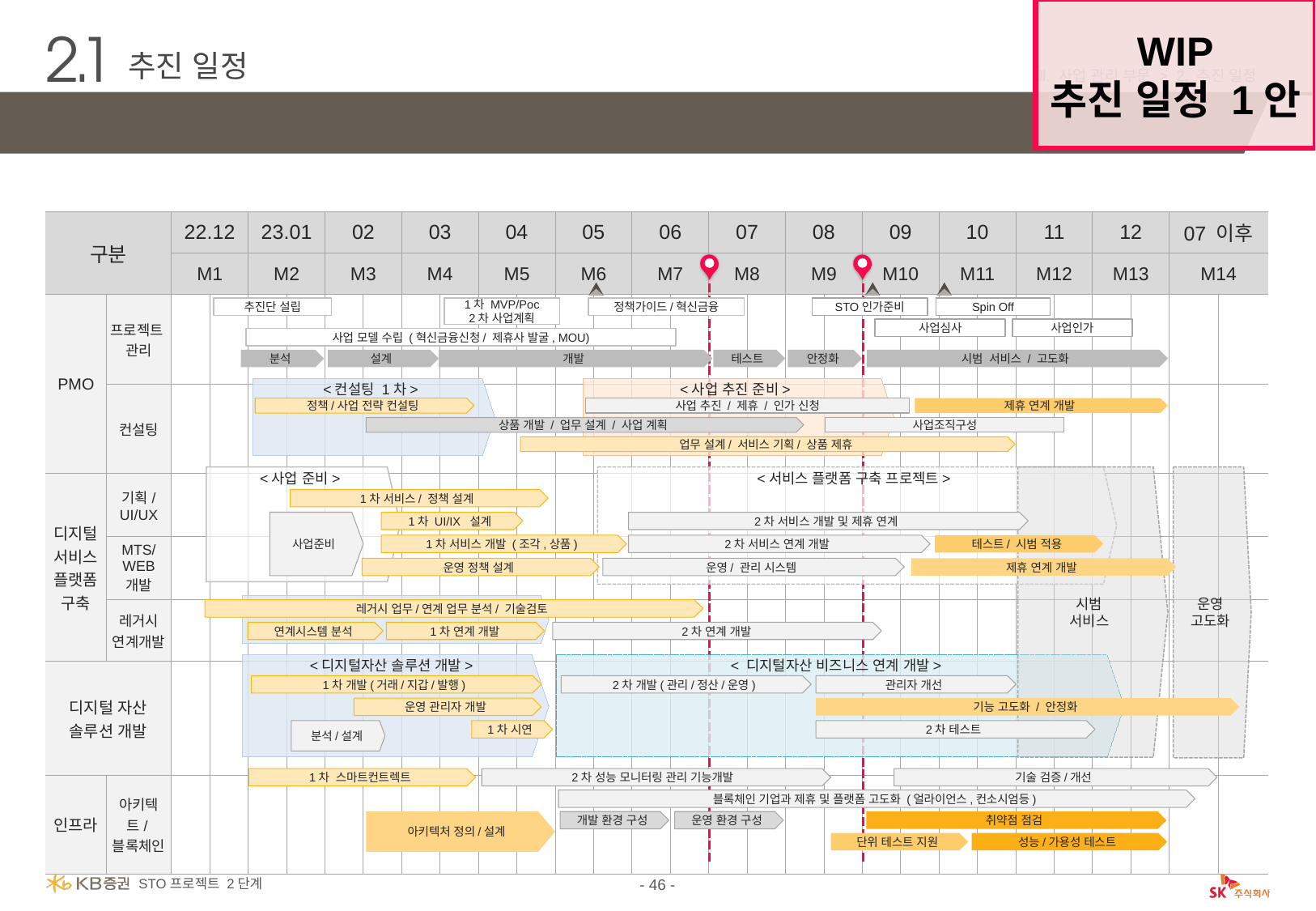

WIP
추진 일정 1안
2.1
추진 일정
Ⅲ. 사업 관리 부문 >  2. 추진 일정
분석1M, 설계 1.5M, 개발 3.5M, 테스트 1M, 안정화 1M 총 8개월 Open
| 구분 |  | 22.12 |  | 23.01 |  | 02 |  | 03 |  | 04 |  | 05 |  | 06 |  | 07 |  | 08 |  | 09 |  | 10 |  | 11 |  | 12 |  | 07 이후 |  |
| --- | --- | --- | --- | --- | --- | --- | --- | --- | --- | --- | --- | --- | --- | --- | --- | --- | --- | --- | --- | --- | --- | --- | --- | --- | --- | --- | --- | --- | --- |
|  |  | M1 |  | M2 |  | M3 |  | M4 |  | M5 |  | M6 |  | M7 |  | M8 |  | M9 |  | M10 |  | M11 |  | M12 |  | M13 |  | M14 |  |
| PMO | 프로젝트 관리 |  |  |  |  |  |  |  |  |  |  |  |  |  |  |  |  |  |  |  |  |  |  |  |  |  |  |  |  |
| BM 컨설팅 | 컨설팅 |  |  |  |  |  |  |  |  |  |  |  |  |  |  |  |  |  |  |  |  |  |  |  |  |  |  |  |  |
| 디지털 서비스 플랫폼 구축 | 기획/ UI/UX |  |  |  |  |  |  |  |  |  |  |  |  |  |  |  |  |  |  |  |  |  |  |  |  |  |  |  |  |
| MTS/Admin 개발 | MTS/ WEB 개발 |  |  |  |  |  |  |  |  |  |  |  |  |  |  |  |  |  |  |  |  |  |  |  |  |  |  |  |  |
| 서비스 개발 | 레거시 연계개발 |  |  |  |  |  |  |  |  |  |  |  |  |  |  |  |  |  |  |  |  |  |  |  |  |  |  |  |  |
| 디지털 자산 솔루션 개발 |  |  |  |  |  |  |  |  |  |  |  |  |  |  |  |  |  |  |  |  |  |  |  |  |  |  |  |  |  |
| 인프라 | 아키텍트/블록체인 |  |  |  |  |  |  |  |  |  |  |  |  |  |  |  |  |  |  |  |  |  |  |  |  |  |  |  |  |

1차 MVP/Poc
2차 사업계획
추진단 설립
정책가이드/혁신금융
STO인가준비
Spin Off
사업심사
사업인가
사업 모델 수립 (혁신금융신청/ 제휴사 발굴, MOU)
분석
설계
개발
테스트
안정화
시범  서비스 / 고도화
<컨설팅 1차>
<사업 추진 준비>
정책/사업 전략 컨설팅
사업 추진 / 제휴 / 인가 신청
제휴 연계 개발
상품 개발 / 업무 설계 / 사업 계획
사업조직구성
업무 설계/ 서비스 기획/ 상품 제휴
시범
서비스
운영
고도화
<사업 준비>
<서비스 플랫폼 구축 프로젝트>

1차 서비스/ 정책 설계
사업준비
1차 UI/IX  설계
2차 서비스 개발 및 제휴 연계
1차 서비스 개발 (조각,상품)
2차 서비스 연계 개발
테스트/ 시범 적용
운영 정책 설계
운영/ 관리 시스템
제휴 연계 개발

레거시 업무/연계 업무 분석/ 기술검토
연계시스템 분석
 1차 연계 개발
 2차 연계 개발
<디지털자산 솔루션 개발>
< 디지털자산 비즈니스 연계 개발>
1차 개발(거래/지갑/발행)
2차 개발(관리/정산/운영)
관리자 개선
운영 관리자 개발
기능 고도화 / 안정화
분석/설계
1차 시연
2차 테스트
1차  스마트컨트렉트
2차 성능 모니터링 관리 기능개발
기술 검증/개선
블록체인 기업과 제휴 및 플랫폼 고도화 (얼라이언스,컨소시엄등)
아키텍처 정의/설계
개발 환경 구성
운영 환경 구성
취약점 점검
단위 테스트 지원
성능/가용성 테스트